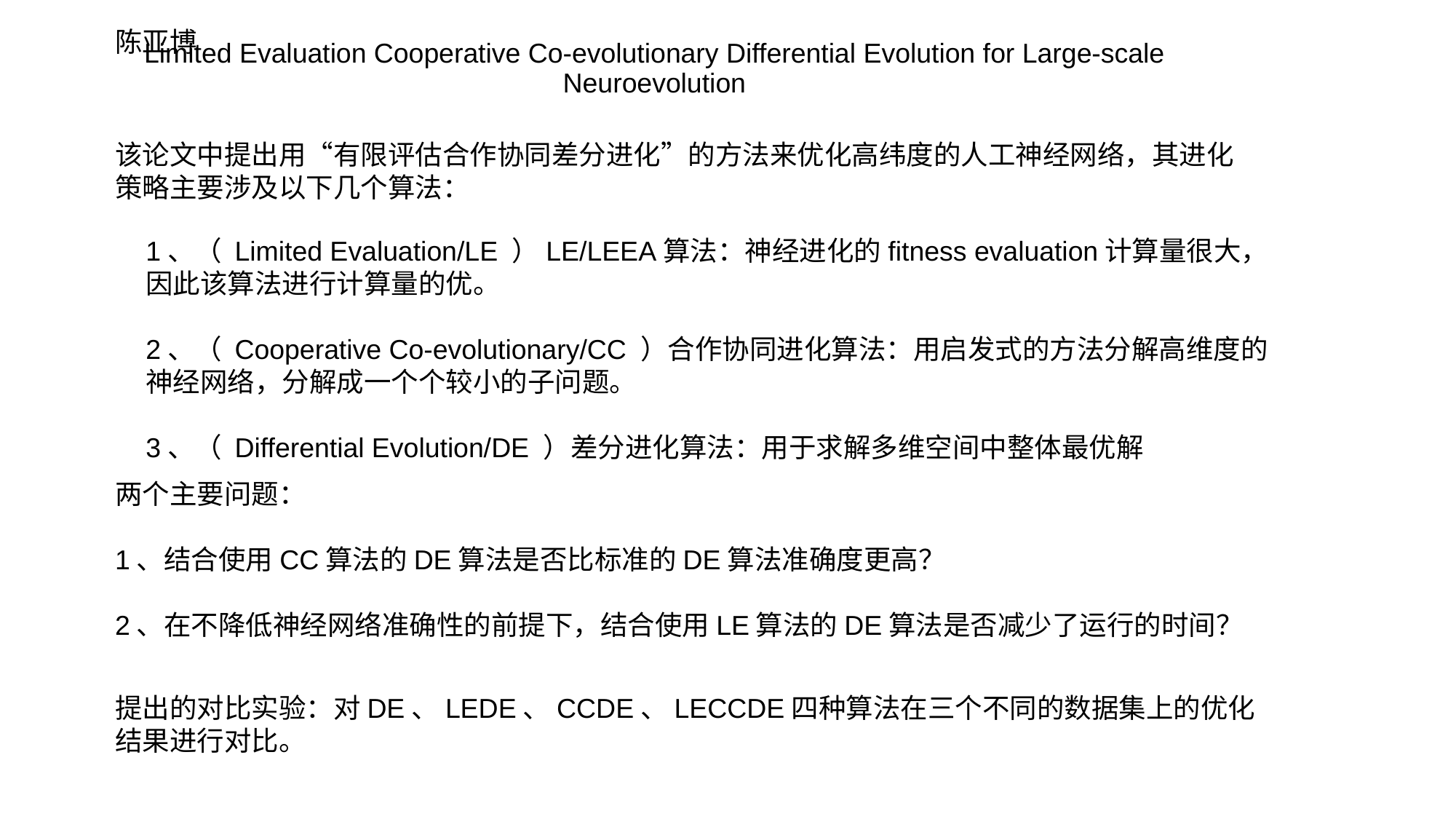

陈亚博
# Limited Evaluation Cooperative Co-evolutionary Differential Evolution for Large-scale Neuroevolution
该论文中提出用“有限评估合作协同差分进化”的方法来优化高纬度的人工神经网络，其进化策略主要涉及以下几个算法：
1、（ Limited Evaluation/LE ）LE/LEEA算法：神经进化的fitness evaluation计算量很大，因此该算法进行计算量的优。

2、（ Cooperative Co-evolutionary/CC ）合作协同进化算法：用启发式的方法分解高维度的神经网络，分解成一个个较小的子问题。

3、（ Differential Evolution/DE ）差分进化算法：用于求解多维空间中整体最优解
两个主要问题：

1、结合使用CC算法的DE算法是否比标准的DE算法准确度更高？

2、在不降低神经网络准确性的前提下，结合使用LE算法的DE算法是否减少了运行的时间？
提出的对比实验：对DE、LEDE、CCDE、LECCDE四种算法在三个不同的数据集上的优化结果进行对比。